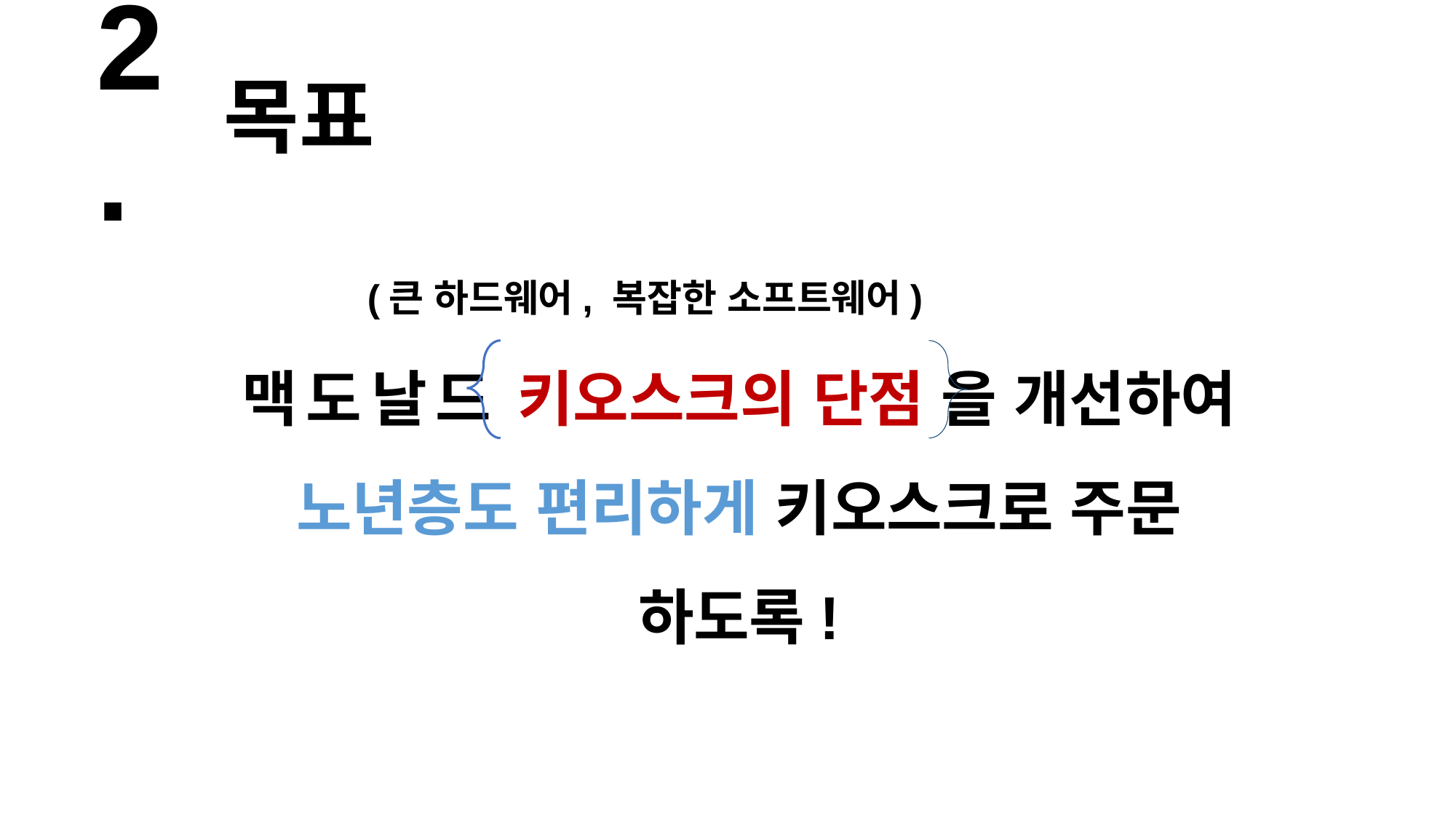

2.
목표
                (큰 하드웨어, 복잡한 소프트웨어)
# 맥도날드 키오스크의 단점 을 개선하여 노년층도 편리하게 키오스크로 주문 하도록!